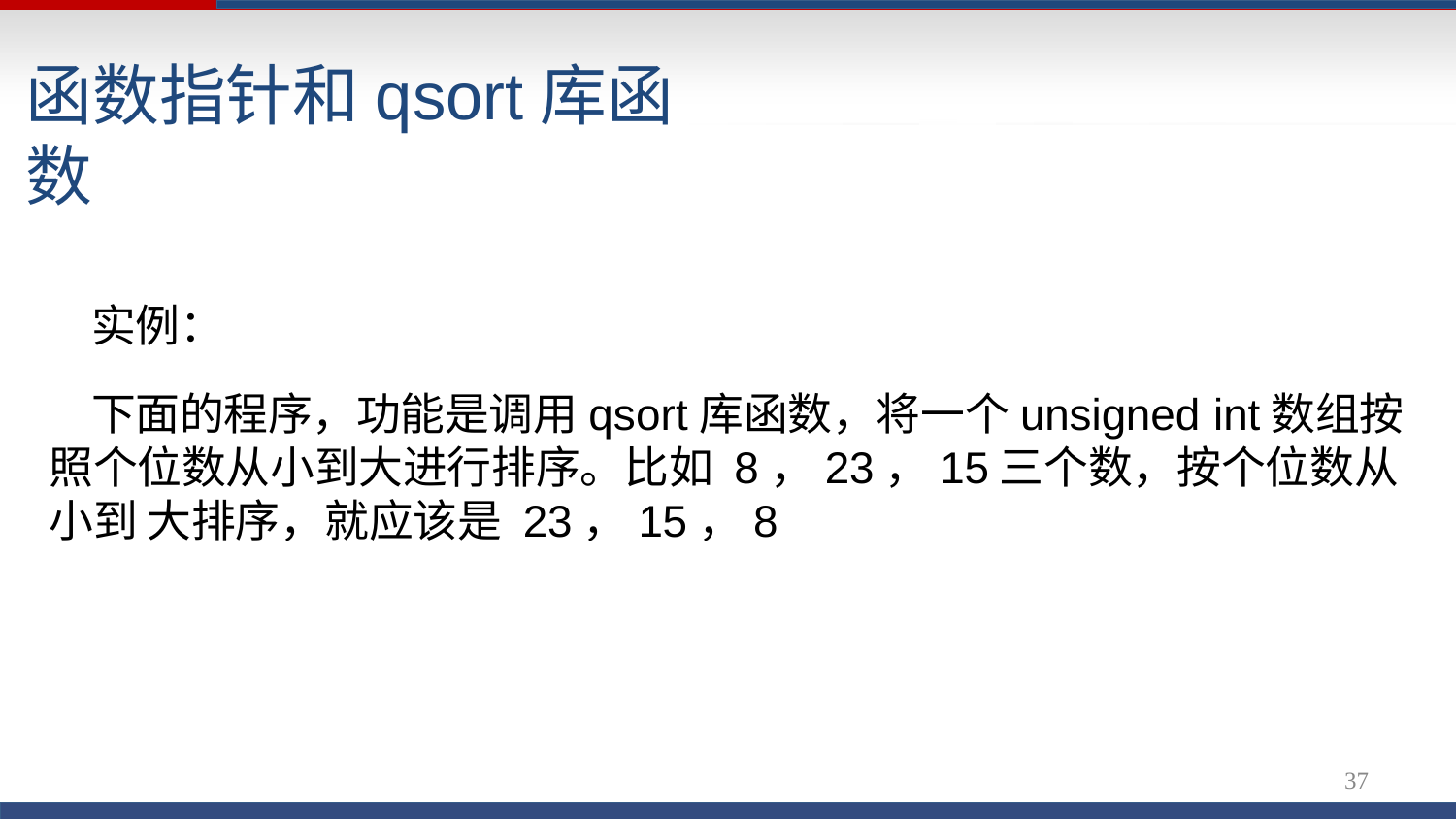

# 函数指针和qsort库函数
实例：

下面的程序，功能是调用qsort库函数，将一个unsigned int数组按 照个位数从小到大进行排序。比如 8，23，15三个数，按个位数从小到 大排序，就应该是 23，15，8
37